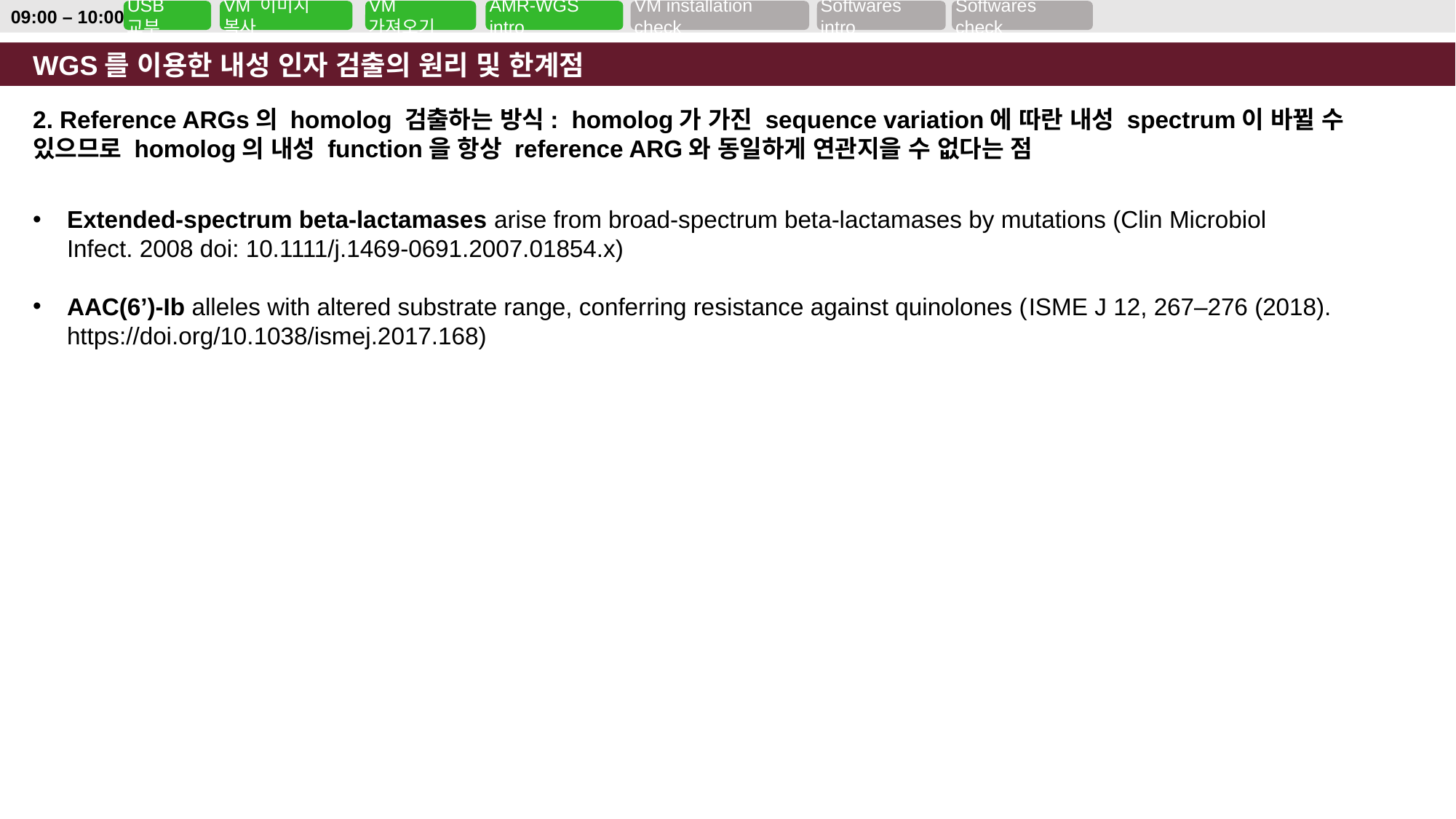

09:00 – 10:00
USB 교부
VM 이미지 복사
VM 가져오기
AMR-WGS intro
VM installation check
Softwares intro
Softwares check
WGS를 이용한 내성 인자 검출의 원리 및 한계점
2. Reference ARGs의 homolog 검출하는 방식:  homolog가 가진 sequence variation에 따란 내성 spectrum이 바뀔 수 있으므로 homolog의 내성 function을 항상 reference ARG와 동일하게 연관지을 수 없다는 점
Extended-spectrum beta-lactamases arise from broad-spectrum beta-lactamases by mutations (Clin Microbiol Infect. 2008 doi: 10.1111/j.1469-0691.2007.01854.x)

AAC(6’)-Ib alleles with altered substrate range, conferring resistance against quinolones (ISME J 12, 267–276 (2018). https://doi.org/10.1038/ismej.2017.168)